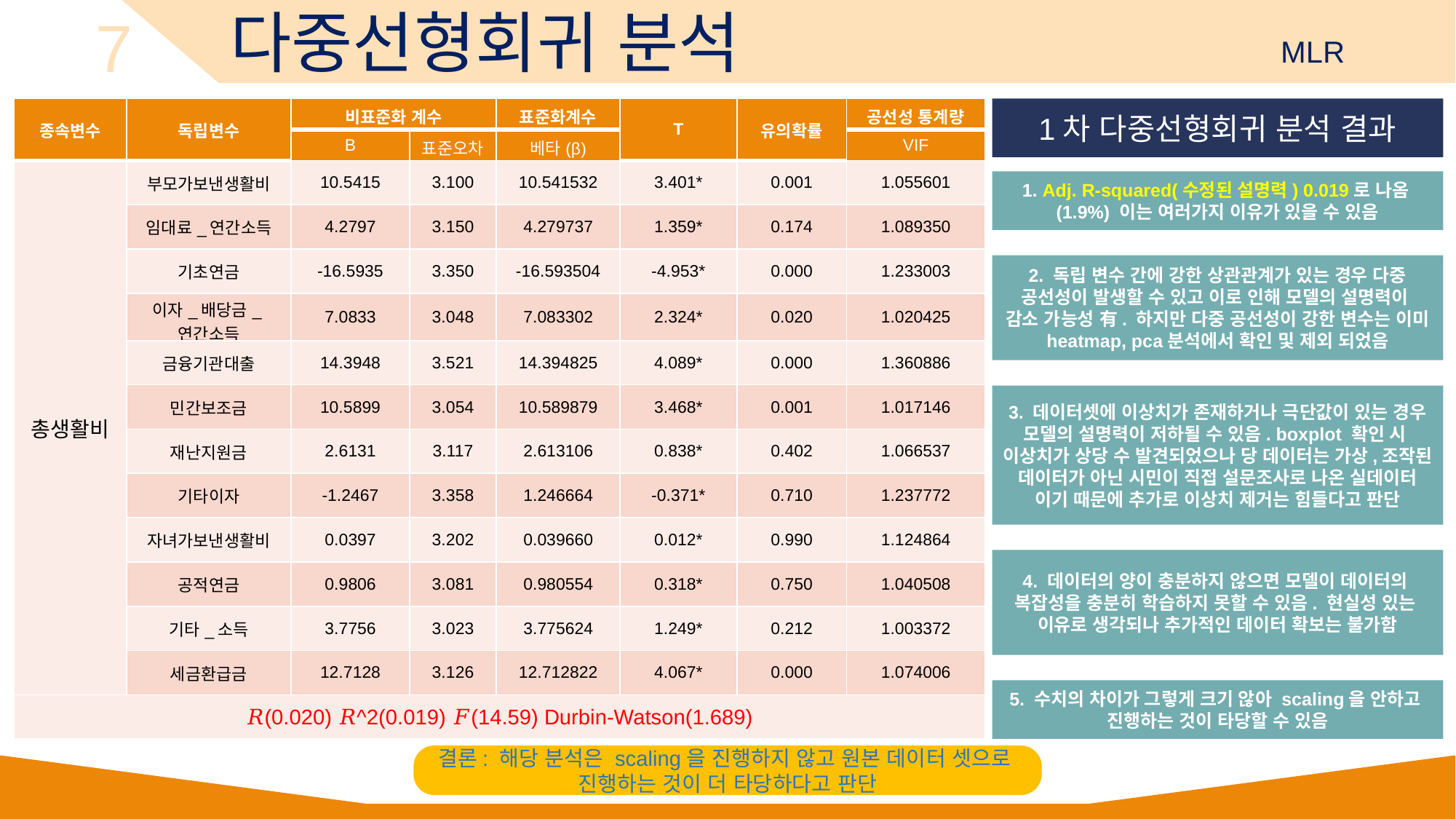

7

다중선형회귀 분석
MLR
| 종속변수 | 독립변수 | 비표준화 계수 |  | 표준화계수 | T | 유의확률 | 공선성 통계량 |
| --- | --- | --- | --- | --- | --- | --- | --- |
|  |  | B | 표준오차 | 베타(β) |  |  | VIF |
| 총생활비 | 부모가보낸생활비 | 10.5415 | 3.100 | 10.541532 | 3.401\* | 0.001 | 1.055601 |
|  | 임대료\_연간소득 | 4.2797 | 3.150 | 4.279737 | 1.359\* | 0.174 | 1.089350 |
|  | 기초연금 | -16.5935 | 3.350 | -16.593504 | -4.953\* | 0.000 | 1.233003 |
|  | 이자\_배당금\_연간소득 | 7.0833 | 3.048 | 7.083302 | 2.324\* | 0.020 | 1.020425 |
|  | 금융기관대출 | 14.3948 | 3.521 | 14.394825 | 4.089\* | 0.000 | 1.360886 |
|  | 민간보조금 | 10.5899 | 3.054 | 10.589879 | 3.468\* | 0.001 | 1.017146 |
|  | 재난지원금 | 2.6131 | 3.117 | 2.613106 | 0.838\* | 0.402 | 1.066537 |
|  | 기타이자 | -1.2467 | 3.358 | 1.246664 | -0.371\* | 0.710 | 1.237772 |
|  | 자녀가보낸생활비 | 0.0397 | 3.202 | 0.039660 | 0.012\* | 0.990 | 1.124864 |
|  | 공적연금 | 0.9806 | 3.081 | 0.980554 | 0.318\* | 0.750 | 1.040508 |
|  | 기타\_소득 | 3.7756 | 3.023 | 3.775624 | 1.249\* | 0.212 | 1.003372 |
|  | 세금환급금 | 12.7128 | 3.126 | 12.712822 | 4.067\* | 0.000 | 1.074006 |
| 𝑅(0.020) 𝑅^2(0.019) 𝐹(14.59) Durbin-Watson(1.689) |  |  |  |  |  |  |  |
1차 다중선형회귀 분석 결과
1. Adj. R-squared(수정된 설명력) 0.019로 나옴(1.9%) 이는 여러가지 이유가 있을 수 있음
2. 독립 변수 간에 강한 상관관계가 있는 경우 다중
공선성이 발생할 수 있고 이로 인해 모델의 설명력이
감소 가능성 有. 하지만 다중 공선성이 강한 변수는 이미 heatmap, pca분석에서 확인 및 제외 되었음
3. 데이터셋에 이상치가 존재하거나 극단값이 있는 경우 모델의 설명력이 저하될 수 있음. boxplot 확인 시
이상치가 상당 수 발견되었으나 당 데이터는 가상,조작된
데이터가 아닌 시민이 직접 설문조사로 나온 실데이터
이기 때문에 추가로 이상치 제거는 힘들다고 판단
4. 데이터의 양이 충분하지 않으면 모델이 데이터의
복잡성을 충분히 학습하지 못할 수 있음. 현실성 있는
이유로 생각되나 추가적인 데이터 확보는 불가함
5. 수치의 차이가 그렇게 크기 않아 scaling을 안하고
진행하는 것이 타당할 수 있음
결론: 해당 분석은 scaling을 진행하지 않고 원본 데이터 셋으로
진행하는 것이 더 타당하다고 판단